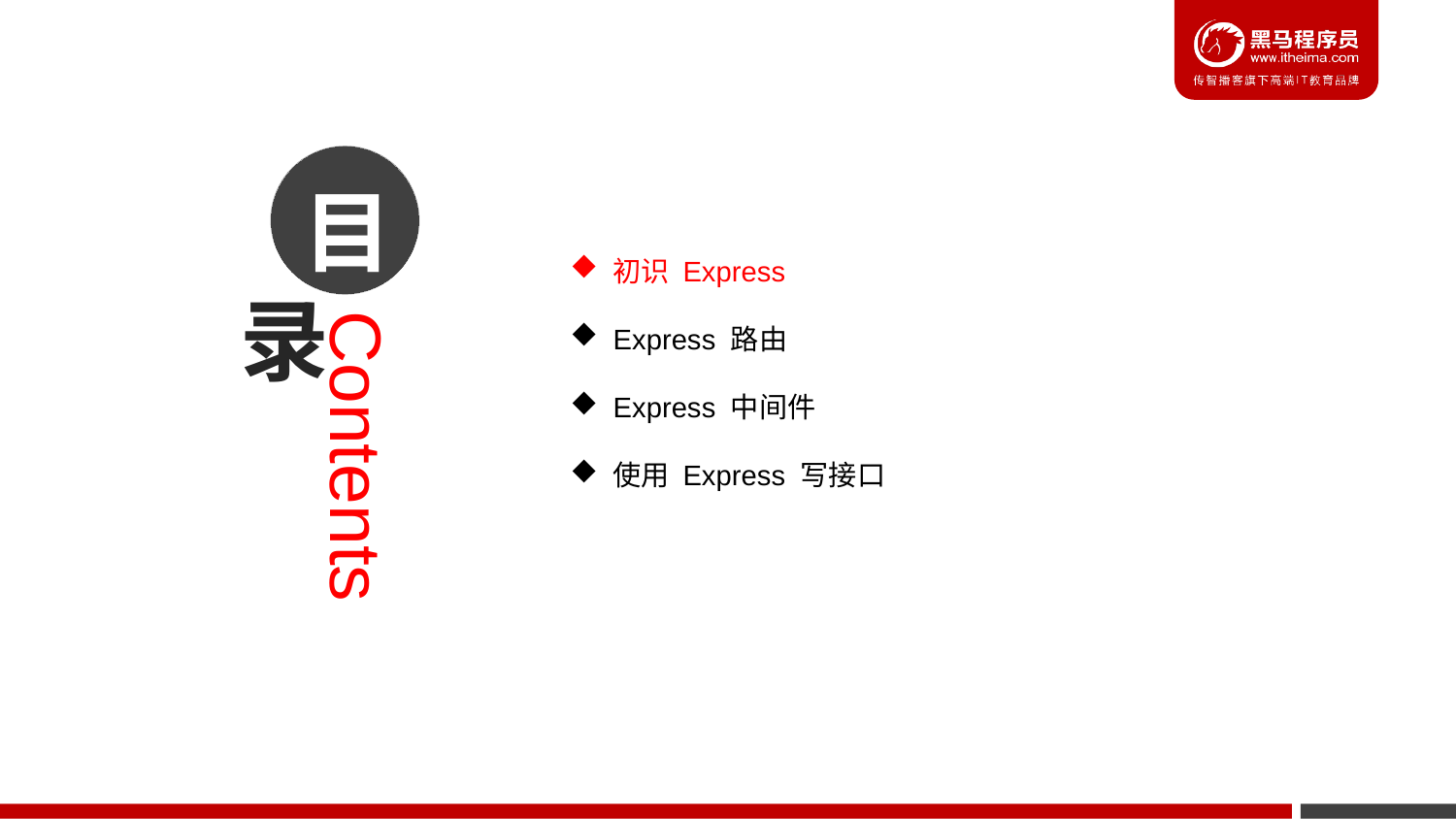

初识 Express
Express 路由
Express 中间件
使用 Express 写接口